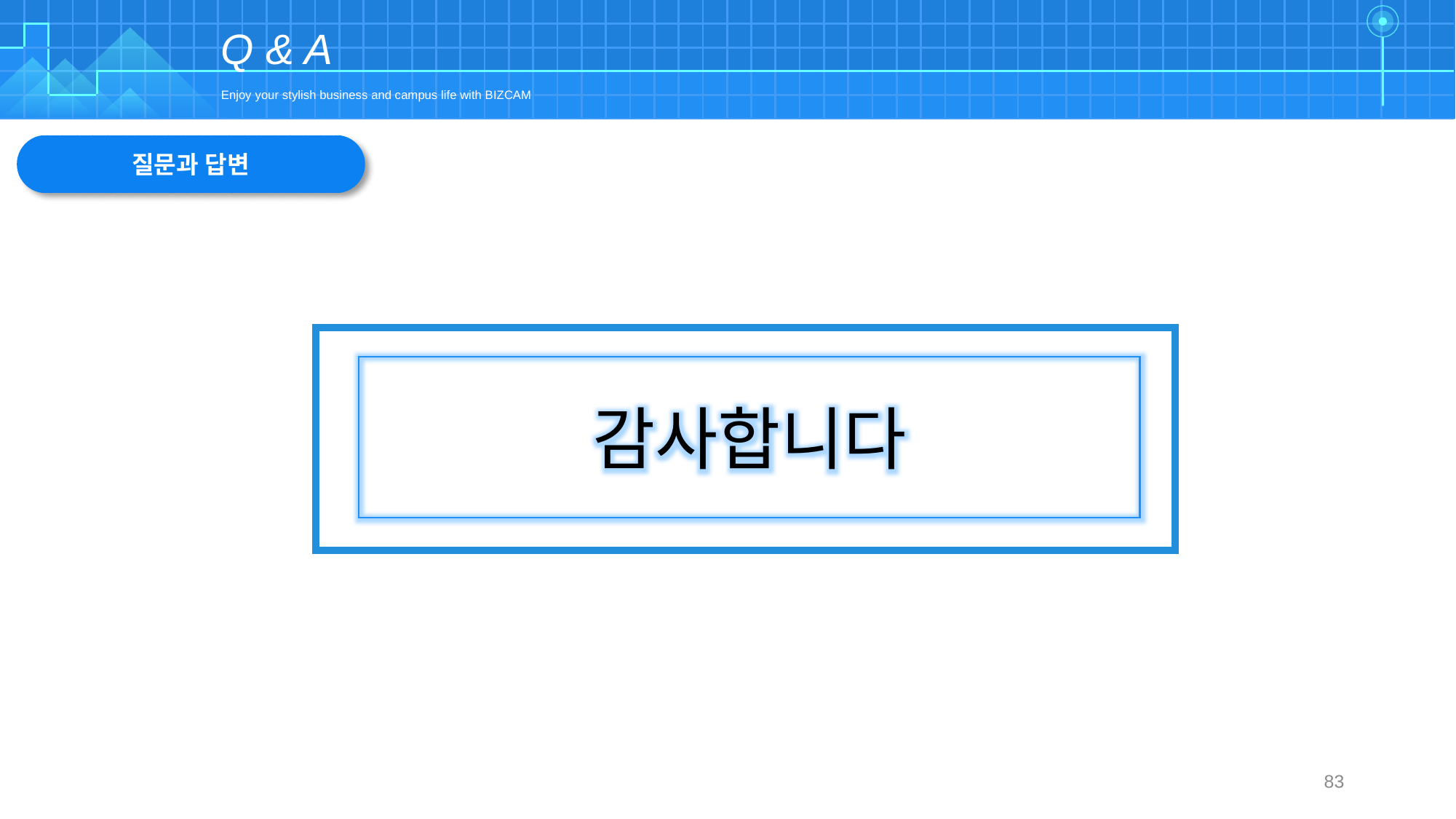

|  |  |  |  |  |  |  |  |  |  |  |  |  |  |  |  |  |  |  |  |  |  |  |  |  |  |  |  |  |  |  |  |  |  |  |  |  |  |  |  |  |  |  |  |  |  |  |  |  |  |  |  |  |  |  |  |  |  |  |  |
| --- | --- | --- | --- | --- | --- | --- | --- | --- | --- | --- | --- | --- | --- | --- | --- | --- | --- | --- | --- | --- | --- | --- | --- | --- | --- | --- | --- | --- | --- | --- | --- | --- | --- | --- | --- | --- | --- | --- | --- | --- | --- | --- | --- | --- | --- | --- | --- | --- | --- | --- | --- | --- | --- | --- | --- | --- | --- | --- | --- |
|  |  |  |  |  |  |  |  |  |  |  |  |  |  |  |  |  |  |  |  |  |  |  |  |  |  |  |  |  |  |  |  |  |  |  |  |  |  |  |  |  |  |  |  |  |  |  |  |  |  |  |  |  |  |  |  |  |  |  |  |
|  |  |  |  |  |  |  |  |  |  |  |  |  |  |  |  |  |  |  |  |  |  |  |  |  |  |  |  |  |  |  |  |  |  |  |  |  |  |  |  |  |  |  |  |  |  |  |  |  |  |  |  |  |  |  |  |  |  |  |  |
|  |  |  |  |  |  |  |  |  |  |  |  |  |  |  |  |  |  |  |  |  |  |  |  |  |  |  |  |  |  |  |  |  |  |  |  |  |  |  |  |  |  |  |  |  |  |  |  |  |  |  |  |  |  |  |  |  |  |  |  |
|  |  |  |  |  |  |  |  |  |  |  |  |  |  |  |  |  |  |  |  |  |  |  |  |  |  |  |  |  |  |  |  |  |  |  |  |  |  |  |  |  |  |  |  |  |  |  |  |  |  |  |  |  |  |  |  |  |  |  |  |

Q & A
Enjoy your stylish business and campus life with BIZCAM

질문과 답변

감사합니다
83